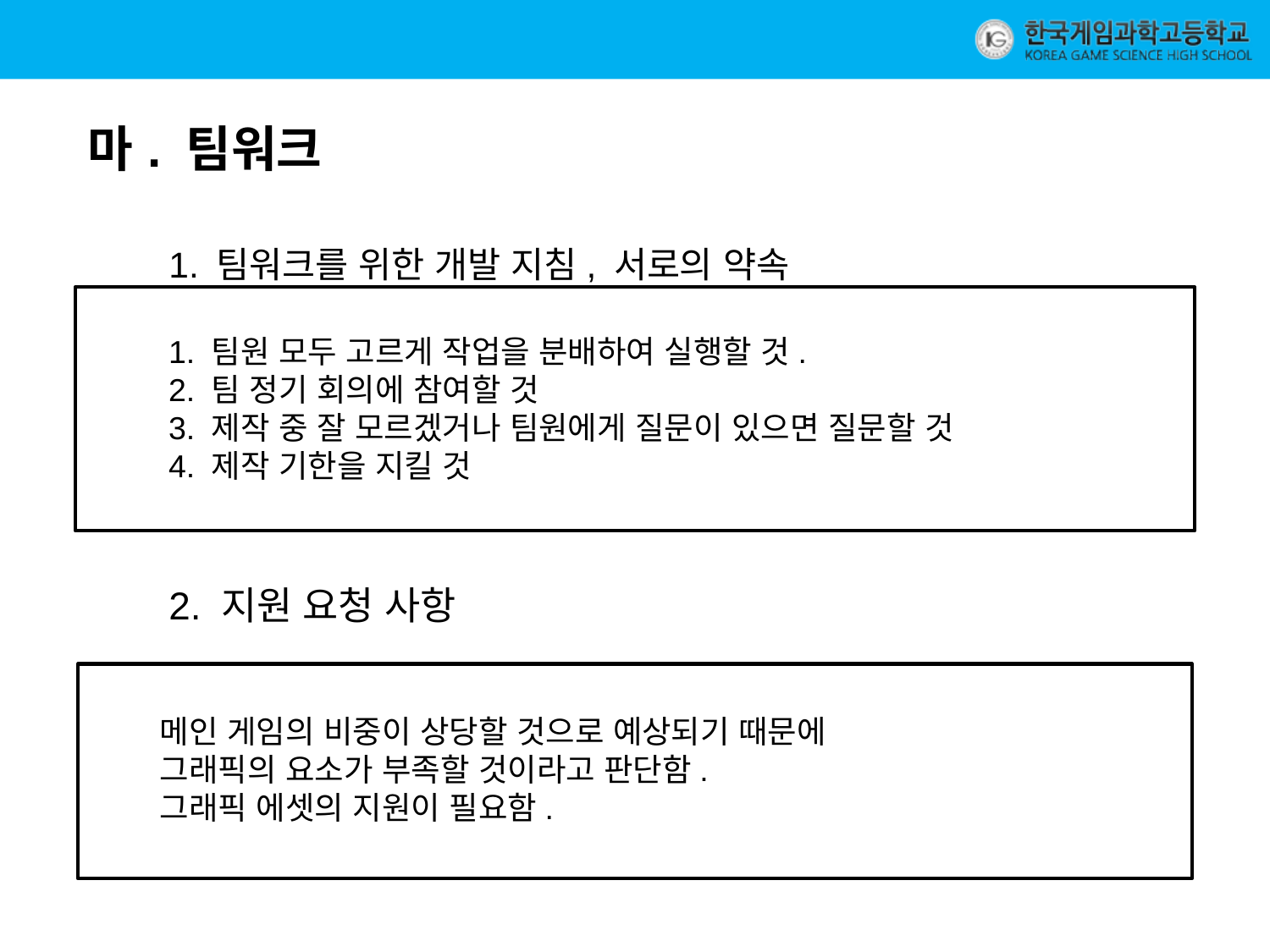

마. 팀워크
1. 팀워크를 위한 개발 지침, 서로의 약속

1. 팀원 모두 고르게 작업을 분배하여 실행할 것.
2. 팀 정기 회의에 참여할 것
3. 제작 중 잘 모르겠거나 팀원에게 질문이 있으면 질문할 것
4. 제작 기한을 지킬 것
2. 지원 요청 사항

메인 게임의 비중이 상당할 것으로 예상되기 때문에
그래픽의 요소가 부족할 것이라고 판단함.
그래픽 에셋의 지원이 필요함.